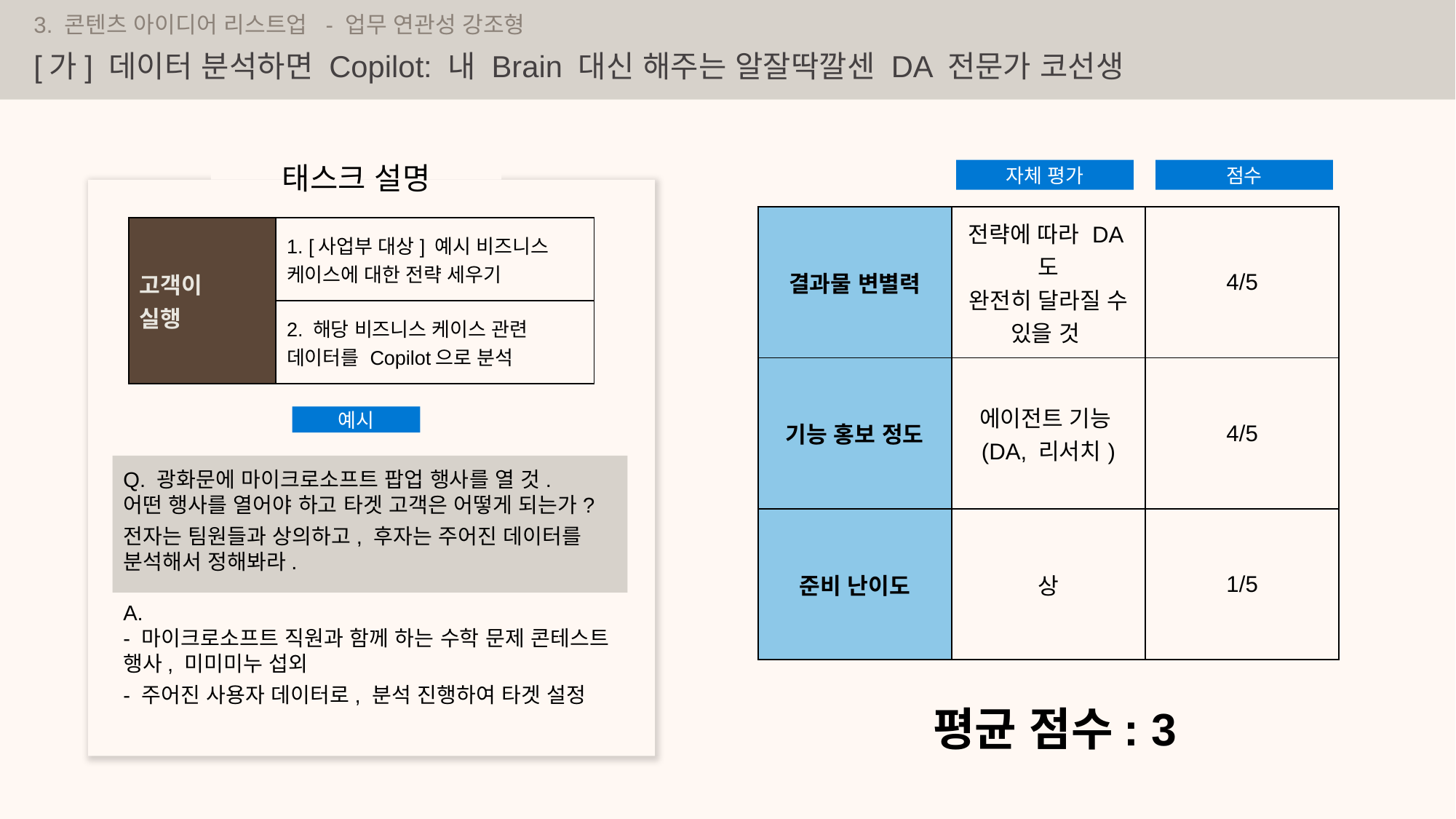

3. 콘텐츠 아이디어 리스트업  - 업무 연관성 강조형
# [가] 데이터 분석하면 Copilot: 내 Brain 대신 해주는 알잘딱깔센 DA 전문가 코선생
태스크 설명
자체 평가
점수

| 결과물 변별력 | 전략에 따라 DA도 완전히 달라질 수 있을 것 | 4/5 |
| --- | --- | --- |
| 기능 홍보 정도 | 에이전트 기능 (DA, 리서치) | 4/5 |
| 준비 난이도 | 상 | 1/5 |
| 고객이 실행 | 1. [사업부 대상] 예시 비즈니스 케이스에 대한 전략 세우기 |
| --- | --- |
|  | 2. 해당 비즈니스 케이스 관련 데이터를 Copilot으로 분석 |
예시

Q. 광화문에 마이크로소프트 팝업 행사를 열 것.
어떤 행사를 열어야 하고 타겟 고객은 어떻게 되는가?
전자는 팀원들과 상의하고, 후자는 주어진 데이터를 분석해서 정해봐라.
A.
- 마이크로소프트 직원과 함께 하는 수학 문제 콘테스트 행사, 미미미누 섭외
- 주어진 사용자 데이터로, 분석 진행하여 타겟 설정
평균 점수: 3